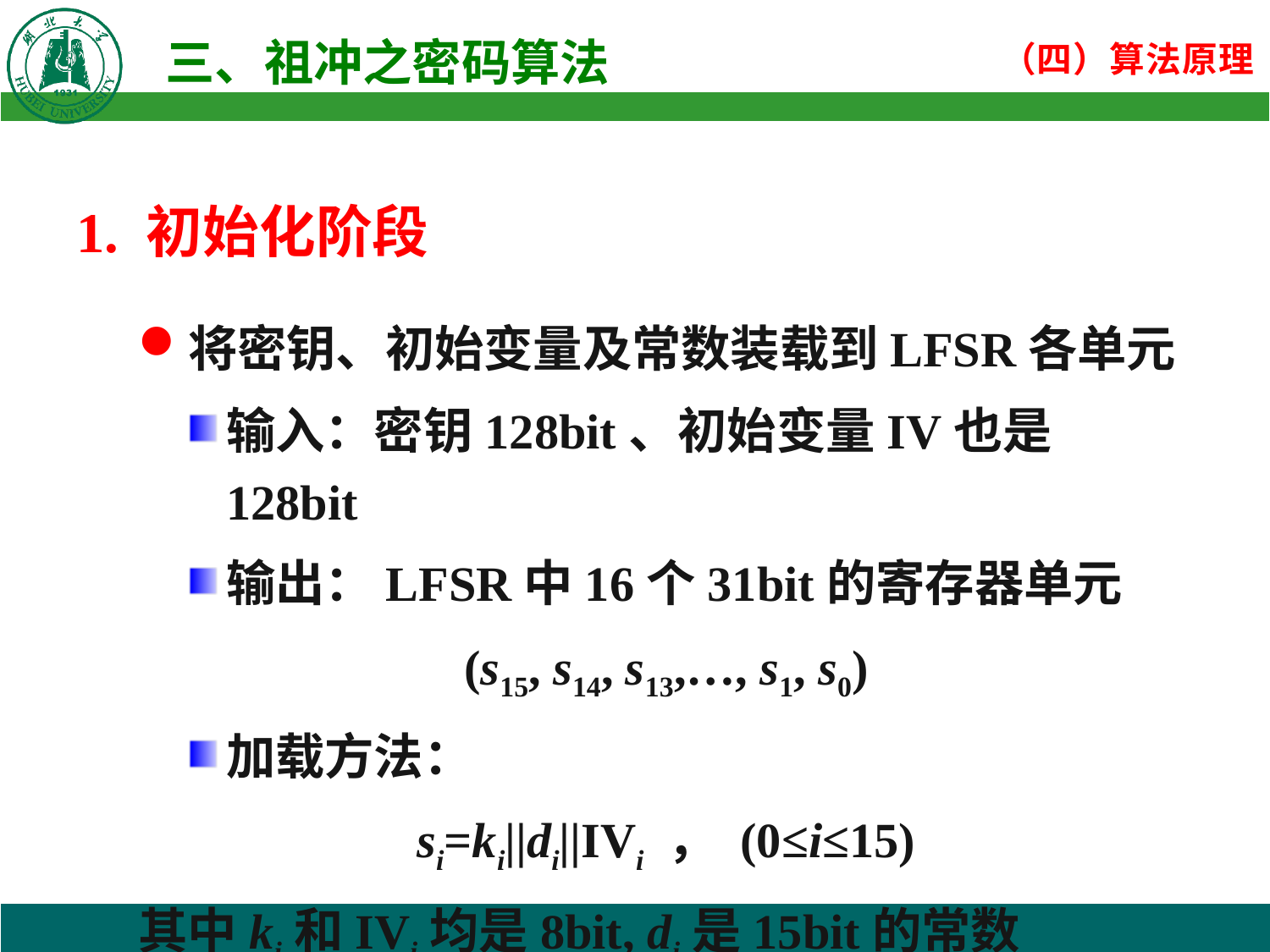

1. 初始化阶段
将密钥、初始变量及常数装载到LFSR各单元
输入：密钥128bit、初始变量IV也是128bit
输出：LFSR中16个31bit的寄存器单元
(s15, s14, s13,…, s1, s0)
加载方法：
si=ki||di||IVi ， (0≤i≤15)
其中ki和IVi均是8bit, di是15bit的常数